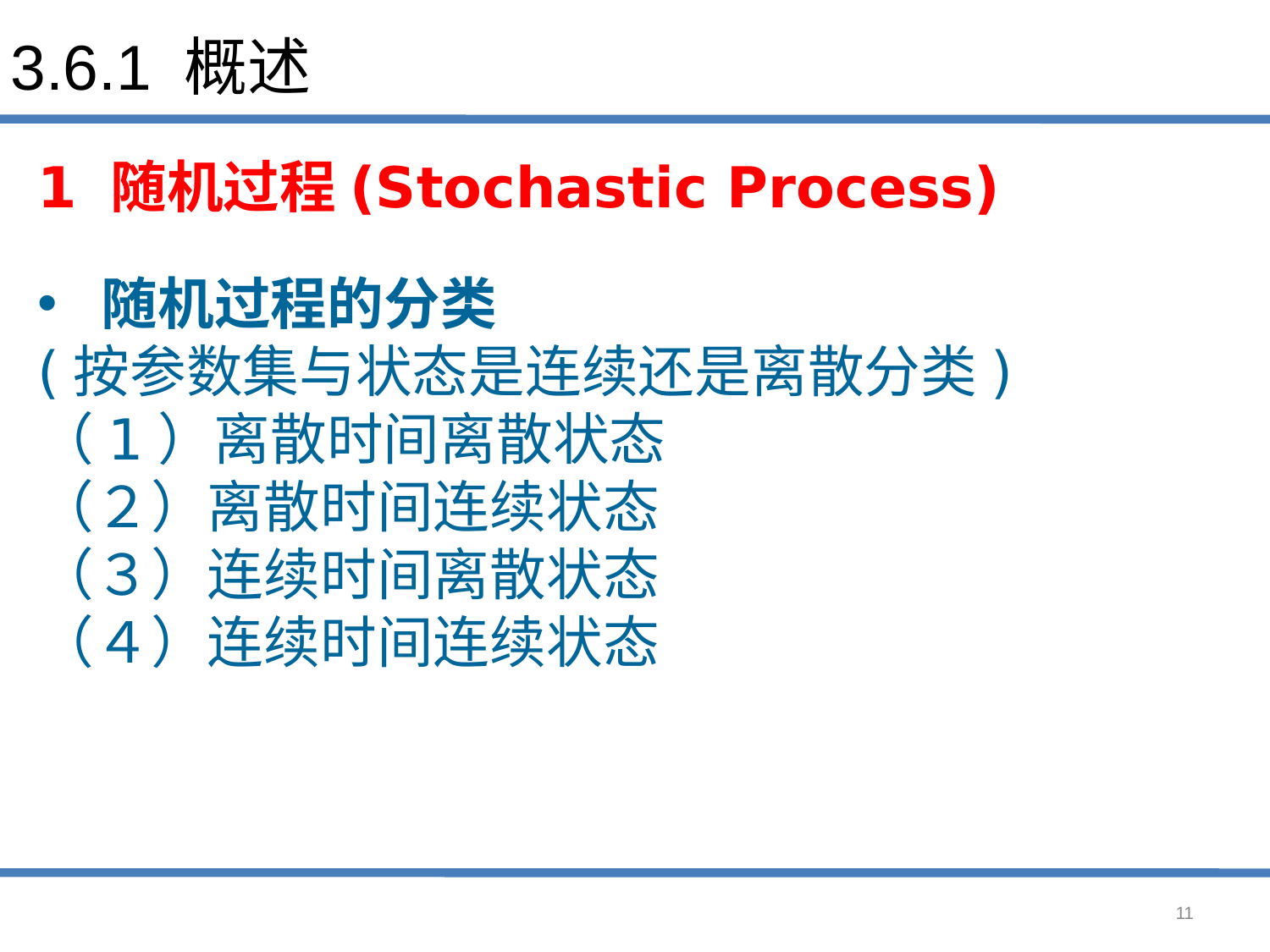

# 3.6.1 概述
1 随机过程(Stochastic Process)
随机过程的分类
(按参数集与状态是连续还是离散分类)
（1）离散时间离散状态
（２）离散时间连续状态
（３）连续时间离散状态
（４）连续时间连续状态

11